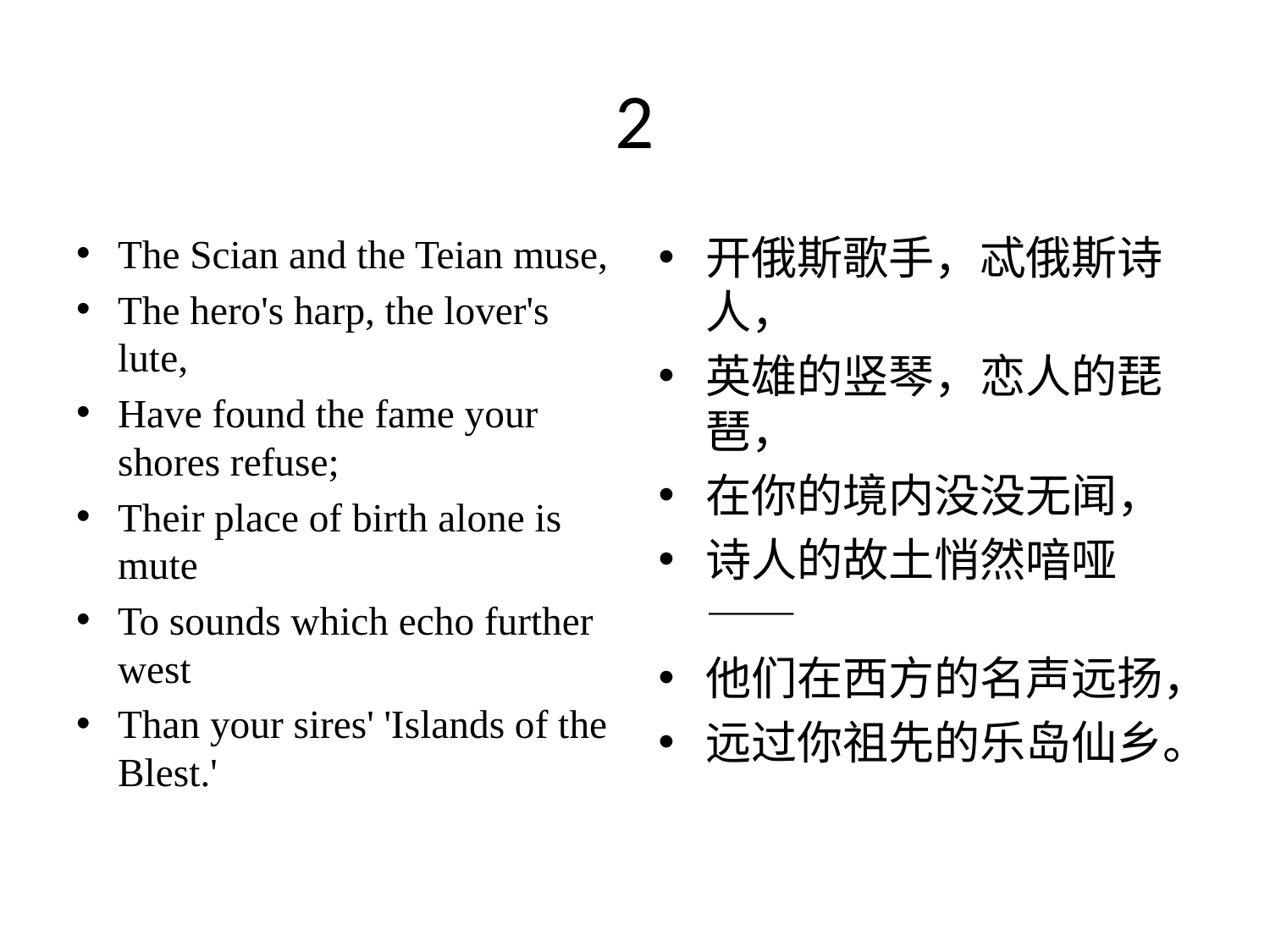

# 2
The Scian and the Teian muse,
The hero's harp, the lover's lute,
Have found the fame your shores refuse;
Their place of birth alone is mute
To sounds which echo further west
Than your sires' 'Islands of the Blest.'

开俄斯歌手，忒俄斯诗人，
英雄的竖琴，恋人的琵琶，
在你的境内没没无闻，
诗人的故土悄然喑哑——
他们在西方的名声远扬，
远过你祖先的乐岛仙乡。